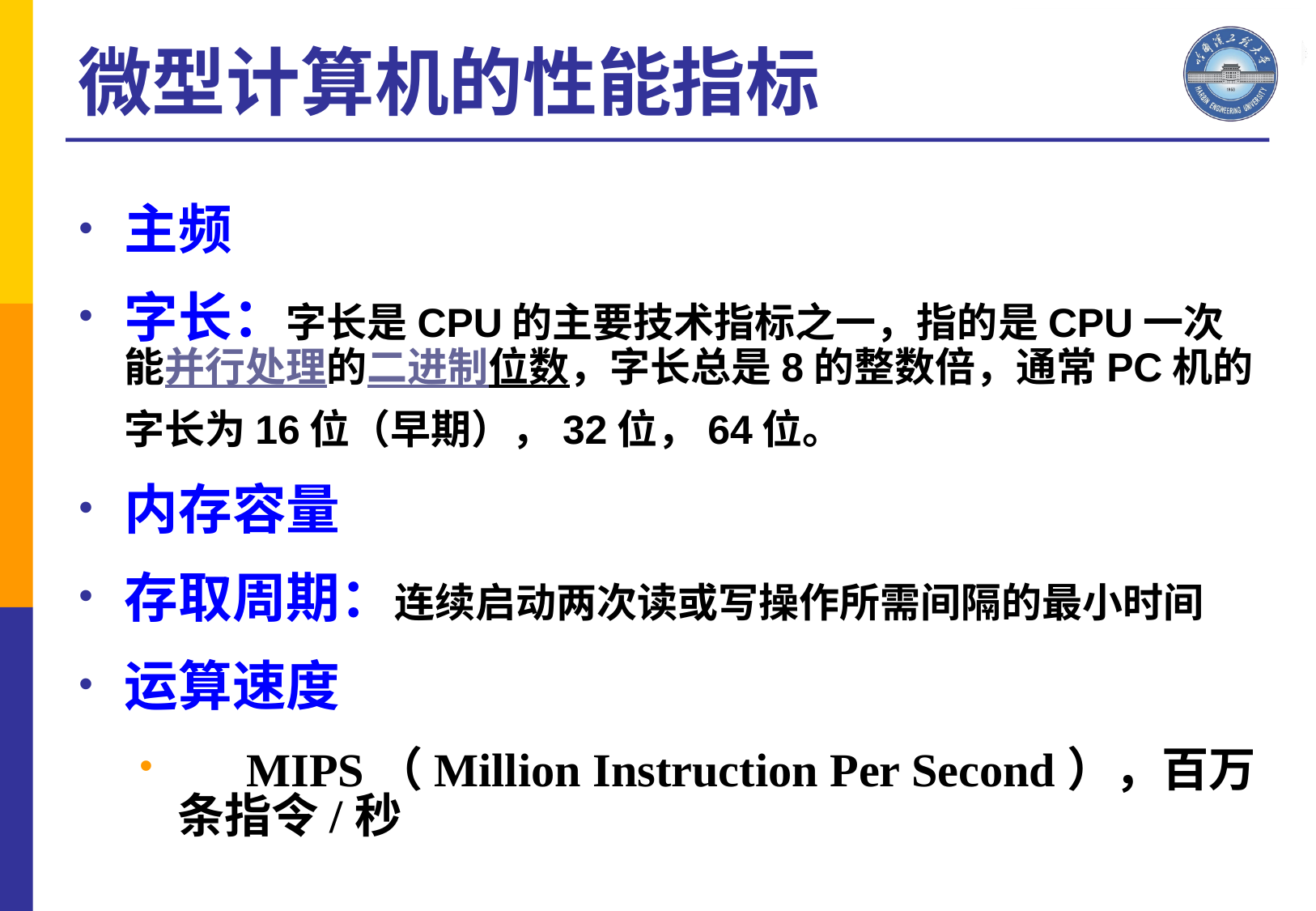

微型计算机的性能指标
主频

字长：字长是CPU的主要技术指标之一，指的是CPU一次能并行处理的二进制位数，字长总是8的整数倍，通常PC机的字长为16位（早期），32位，64位。

内存容量

存取周期：连续启动两次读或写操作所需间隔的最小时间

运算速度

	MIPS（Million Instruction Per Second），百万条指令/秒